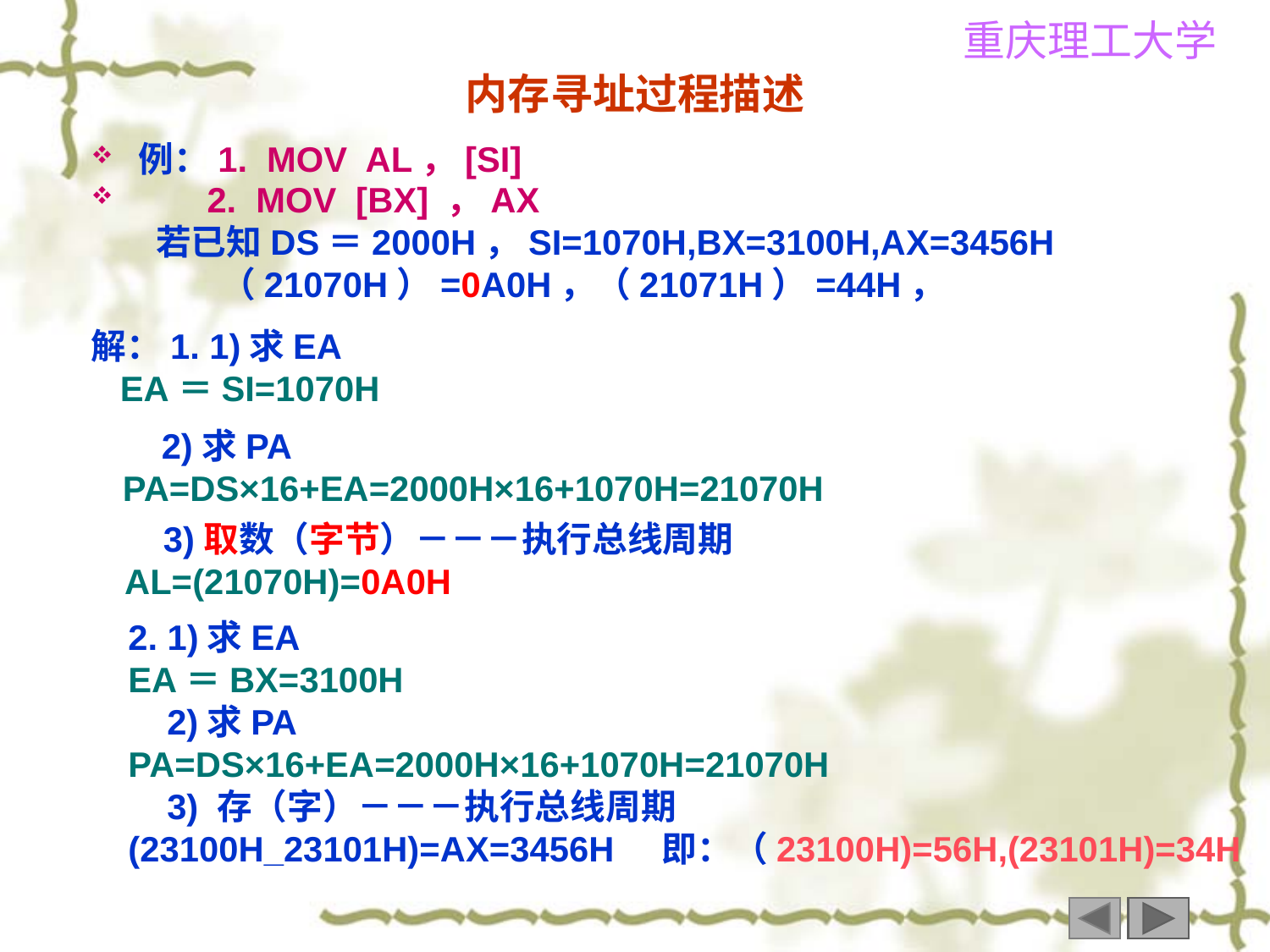

# 内存寻址过程描述
例：1.  MOV  AL，[SI]
       2.  MOV  [BX] ，AX
       若已知DS＝2000H，SI=1070H,BX=3100H,AX=3456H
               （21070H）=0A0H，（21071H）=44H，

解：1. 1)求EA
   EA＝SI=1070H

    2)求PA                       PA=DS×16+EA=2000H×16+1070H=21070H
    3)取数（字节）－－－执行总线周期
AL=(21070H)=0A0H
2. 1)求EA
EA＝BX=3100H
    2)求PA
PA=DS×16+EA=2000H×16+1070H=21070H
    3) 存（字）－－－执行总线周期
(23100H_23101H)=AX=3456H    即：（23100H)=56H,(23101H)=34H